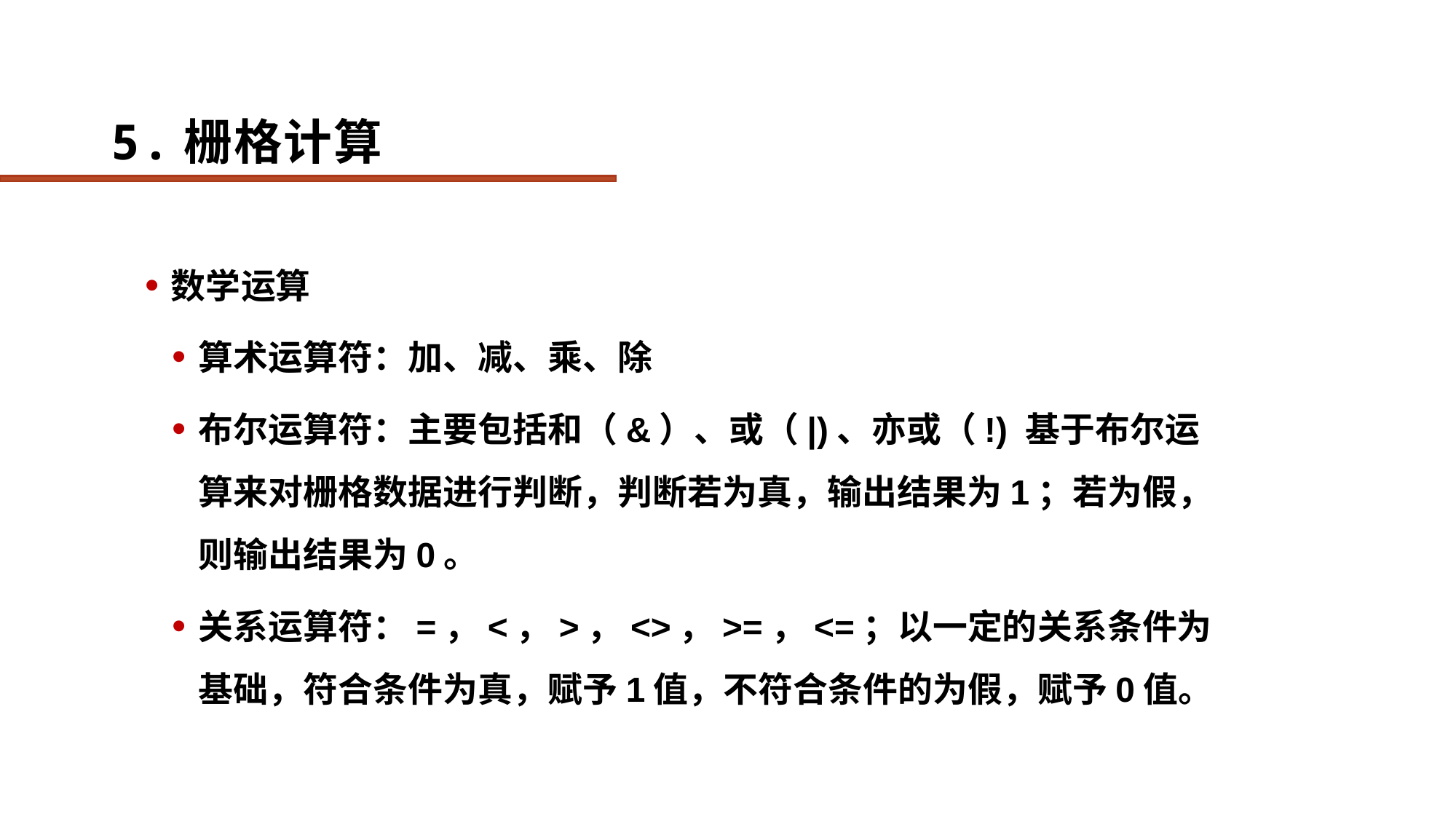

# 5.栅格计算
数学运算
算术运算符：加、减、乘、除
布尔运算符：主要包括和（&）、或（|)、亦或（!) 基于布尔运算来对栅格数据进行判断，判断若为真，输出结果为1；若为假，则输出结果为0。
关系运算符：=，<，>，<>，>=，<=；以一定的关系条件为基础，符合条件为真，赋予1值，不符合条件的为假，赋予0值。